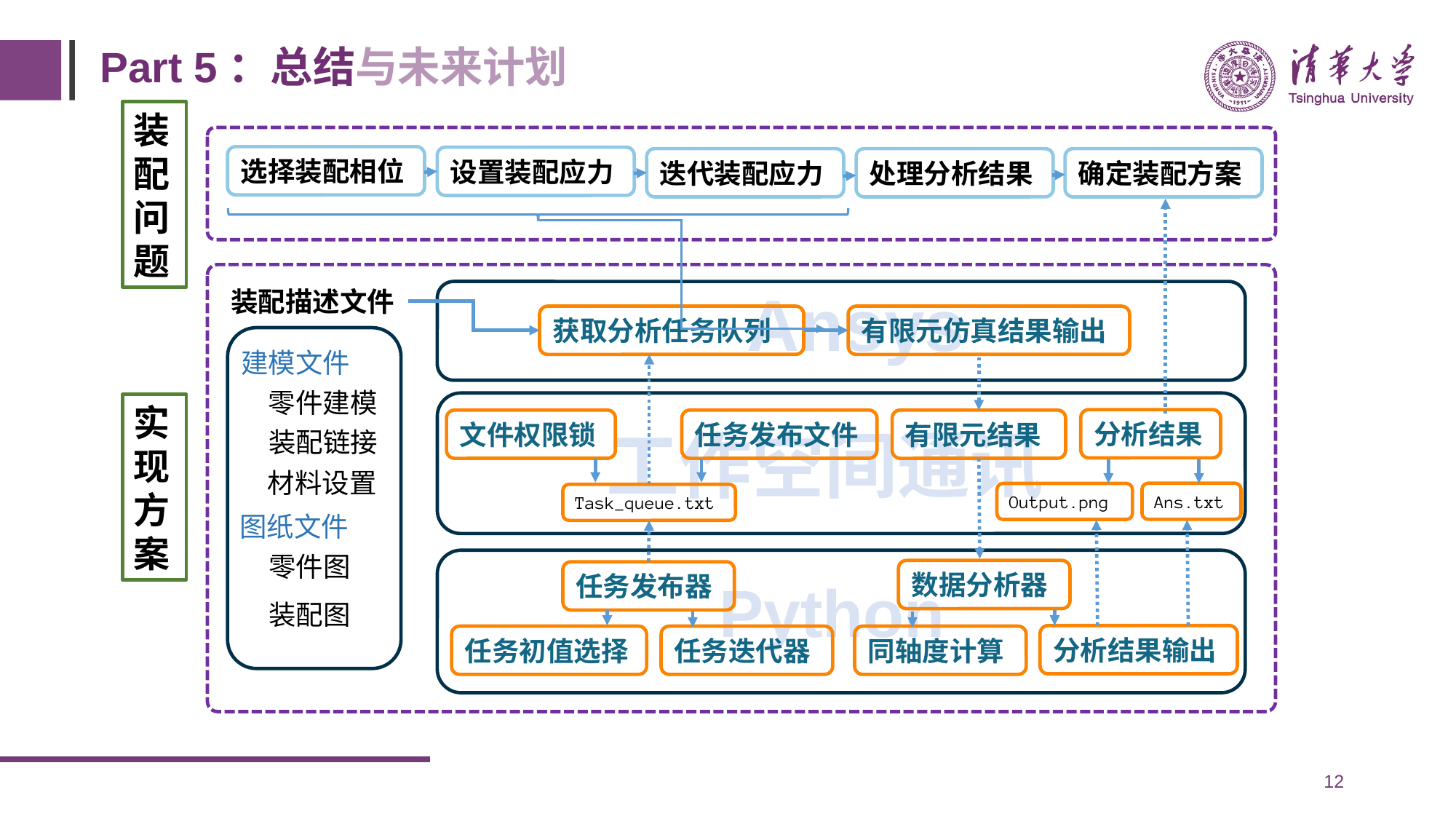

# Part 5：总结与未来计划
装配问题

选择装配相位
设置装配应力
迭代装配应力
处理分析结果
确定装配方案

Ansys
装配描述文件

有限元仿真结果输出
获取分析任务队列

建模文件
零件建模

实现方案
分析结果
有限元结果
任务发布文件
文件权限锁
工作空间通讯
装配链接
材料设置
Ans.txt
Output.png
Task_queue.txt
图纸文件
零件图

数据分析器
任务发布器
Python
装配图
分析结果输出
任务迭代器
同轴度计算
任务初值选择